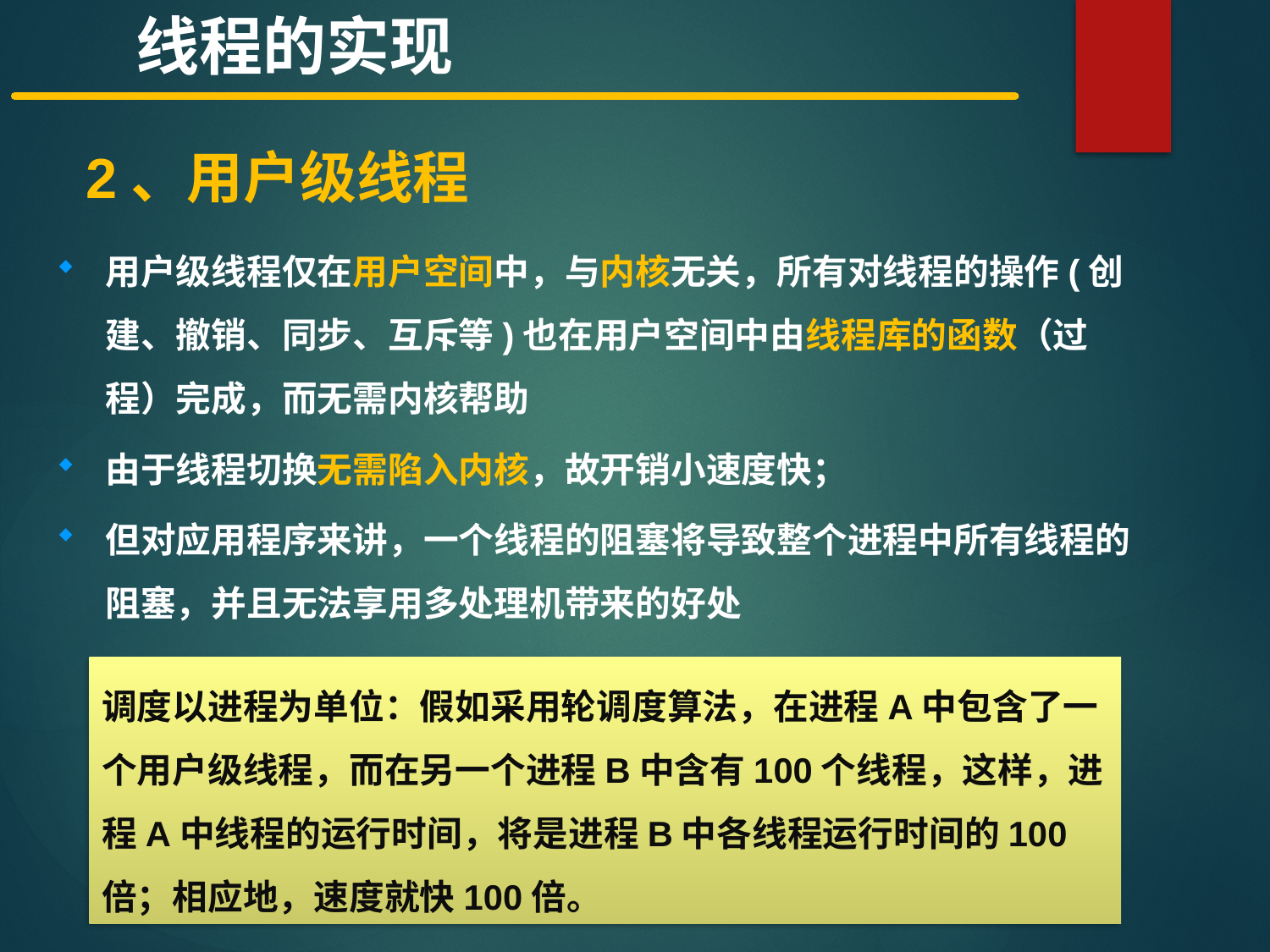

线程的实现
 2、用户级线程
用户级线程仅在用户空间中，与内核无关，所有对线程的操作(创建、撤销、同步、互斥等)也在用户空间中由线程库的函数（过程）完成，而无需内核帮助
由于线程切换无需陷入内核，故开销小速度快；
但对应用程序来讲，一个线程的阻塞将导致整个进程中所有线程的阻塞，并且无法享用多处理机带来的好处

调度以进程为单位：假如采用轮调度算法，在进程A中包含了一个用户级线程，而在另一个进程B中含有100个线程，这样，进程A中线程的运行时间，将是进程B中各线程运行时间的100倍；相应地，速度就快100倍。